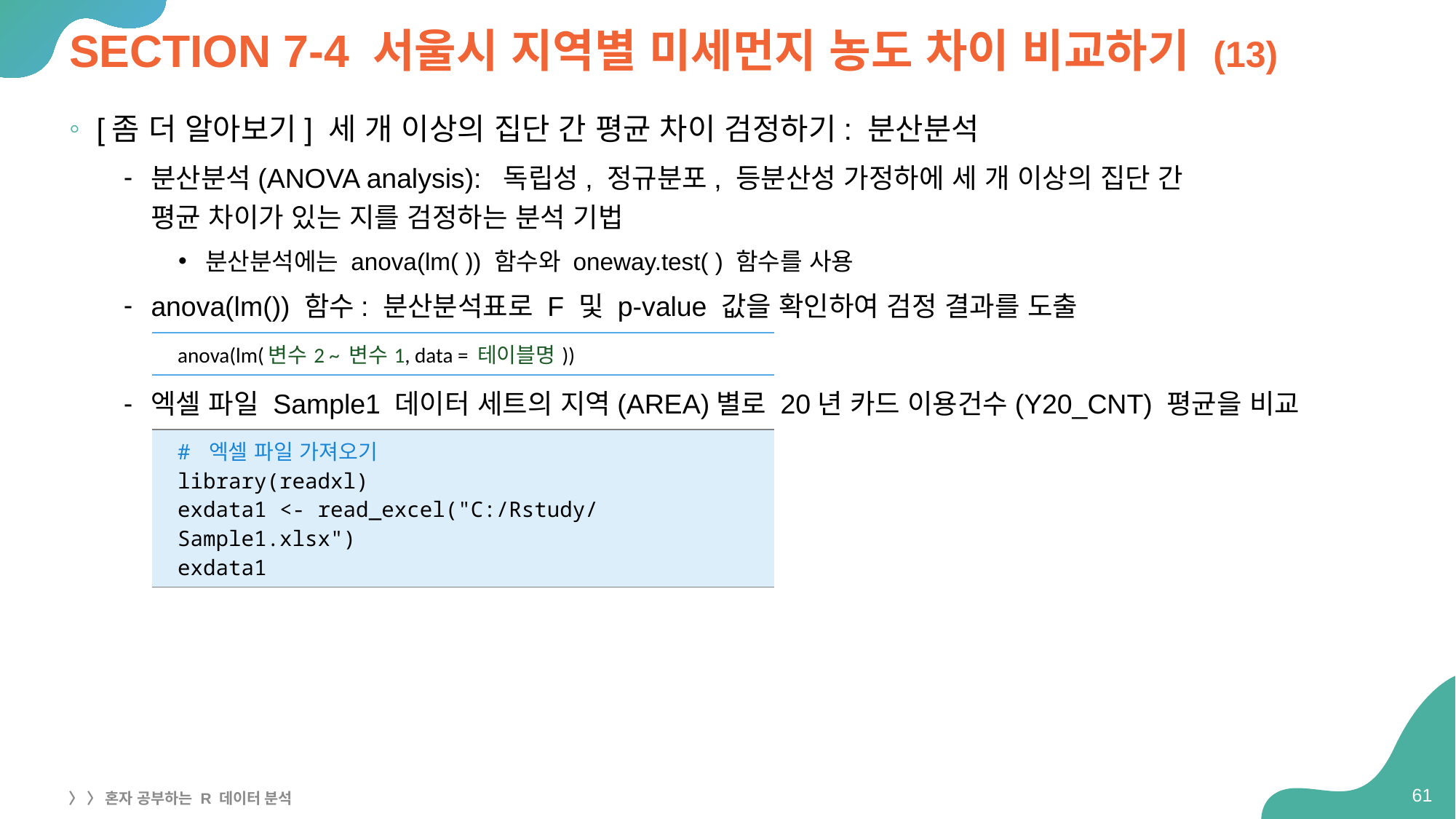

# SECTION 7-4 서울시 지역별 미세먼지 농도 차이 비교하기 (13)
[좀 더 알아보기] 세 개 이상의 집단 간 평균 차이 검정하기: 분산분석
분산분석(ANOVA analysis):  독립성, 정규분포, 등분산성 가정하에 세 개 이상의 집단 간
평균 차이가 있는 지를 검정하는 분석 기법
분산분석에는 anova(lm( )) 함수와 oneway.test( ) 함수를 사용
anova(lm()) 함수: 분산분석표로 F 및 p-value 값을 확인하여 검정 결과를 도출

엑셀 파일 Sample1 데이터 세트의 지역(AREA)별로 20년 카드 이용건수(Y20_CNT) 평균을 비교
| anova(lm(변수2 ~ 변수1, data = 테이블명)) |
| --- |
| # 엑셀 파일 가져오기 library(readxl) exdata1 <- read\_excel("C:/Rstudy/Sample1.xlsx") exdata1 |
| --- |
61
〉 〉 혼자 공부하는 R 데이터 분석